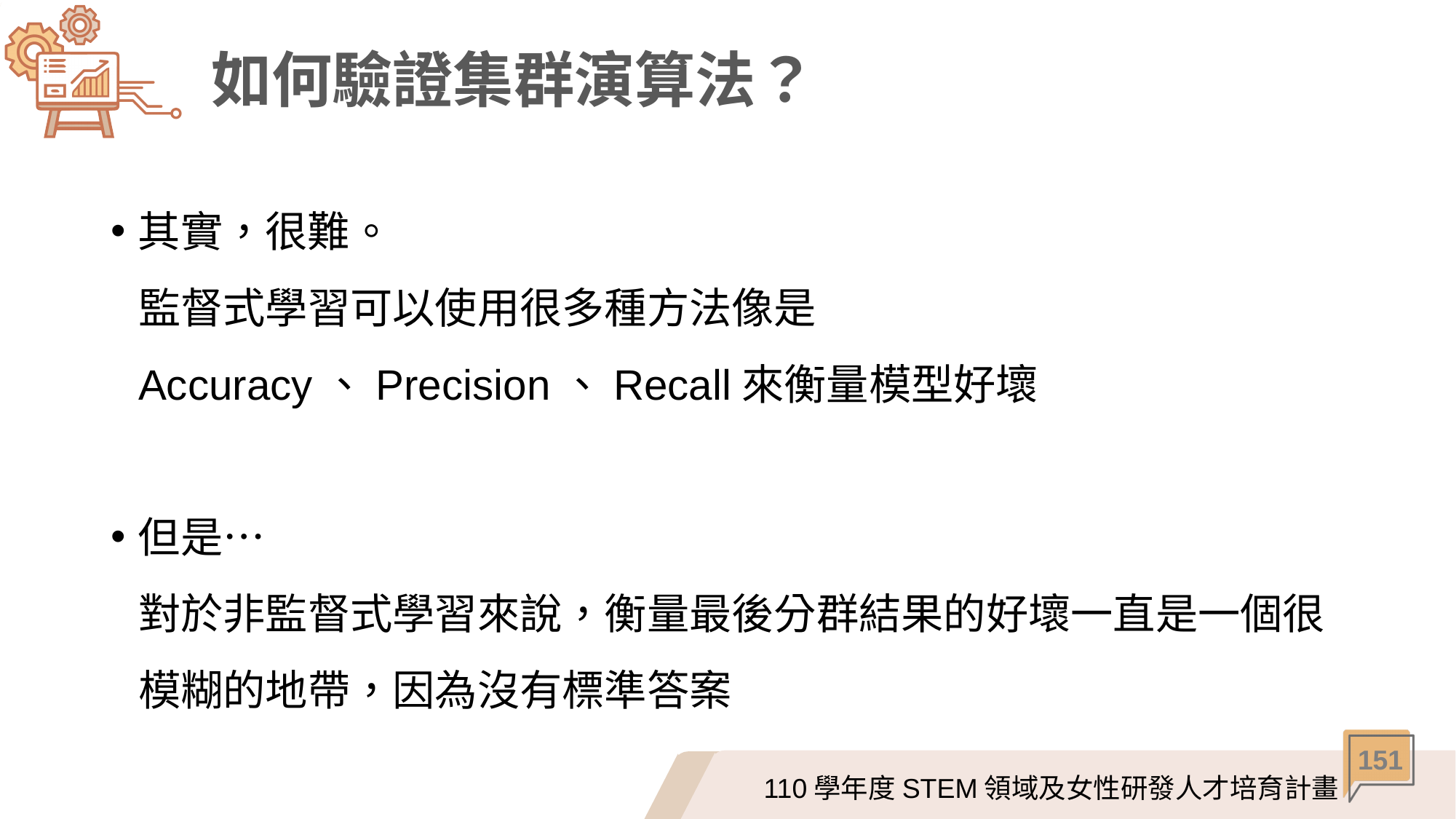

# 如何驗證集群演算法？
其實，很難。
監督式學習可以使用很多種方法像是Accuracy、Precision、Recall來衡量模型好壞

但是…
對於非監督式學習來說，衡量最後分群結果的好壞一直是一個很模糊的地帶，因為沒有標準答案